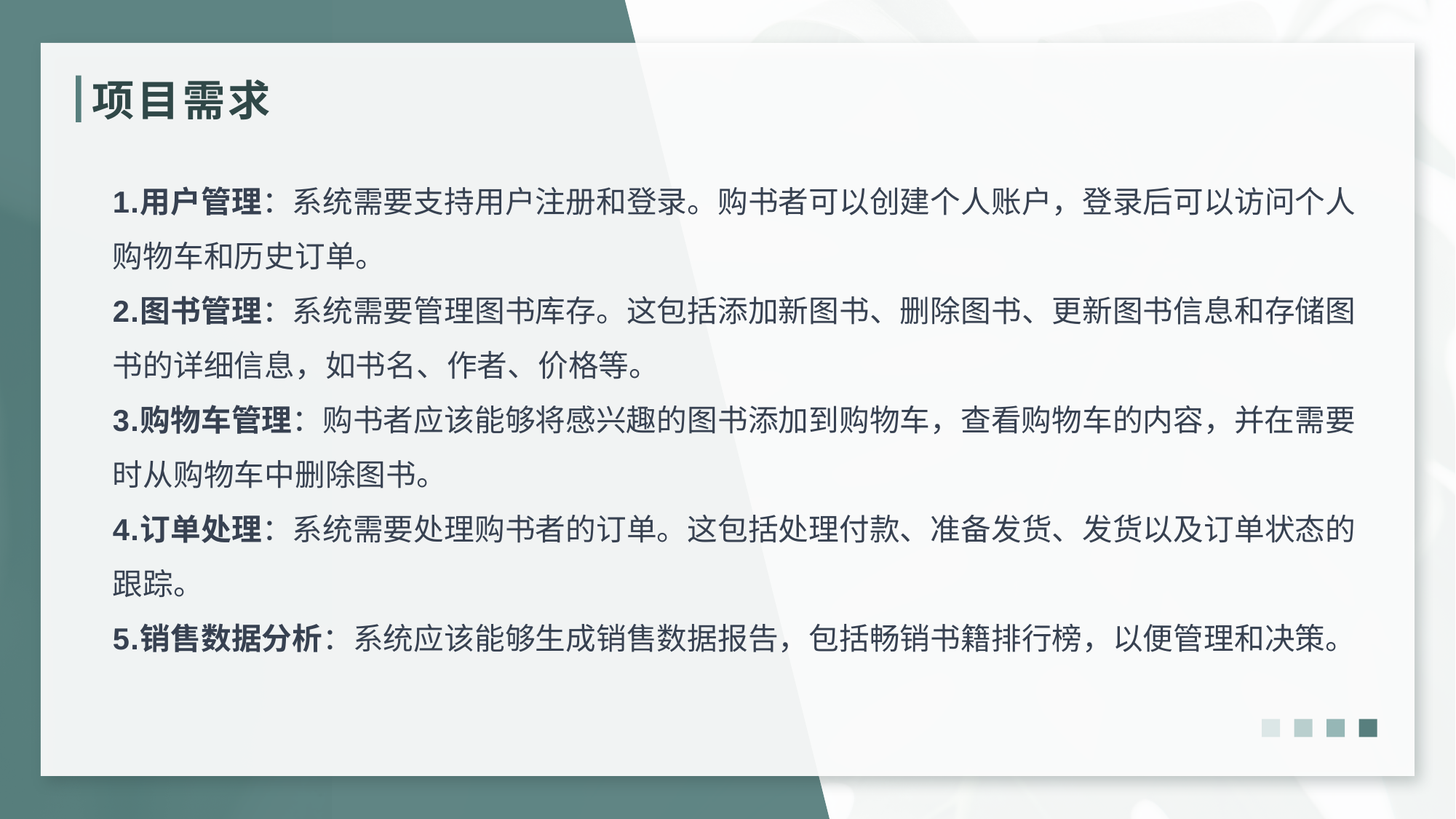

# 项目需求
用户管理：系统需要支持用户注册和登录。购书者可以创建个人账户，登录后可以访问个人购物车和历史订单。
图书管理：系统需要管理图书库存。这包括添加新图书、删除图书、更新图书信息和存储图书的详细信息，如书名、作者、价格等。
购物车管理：购书者应该能够将感兴趣的图书添加到购物车，查看购物车的内容，并在需要时从购物车中删除图书。
订单处理：系统需要处理购书者的订单。这包括处理付款、准备发货、发货以及订单状态的跟踪。
销售数据分析：系统应该能够生成销售数据报告，包括畅销书籍排行榜，以便管理和决策。